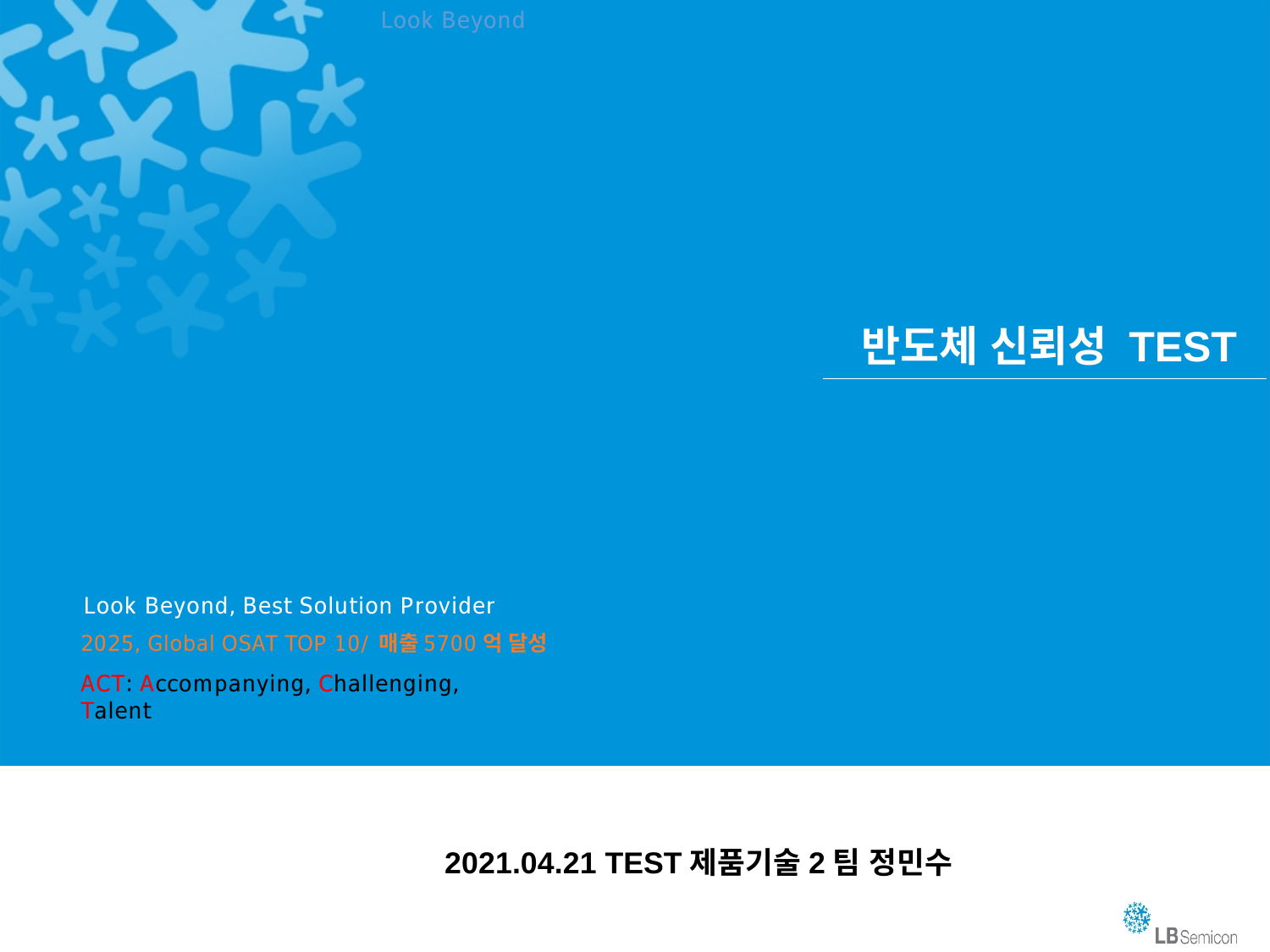

Look Beyond
반도체 신뢰성 TEST
2021.04.21 TEST제품기술2팀 정민수